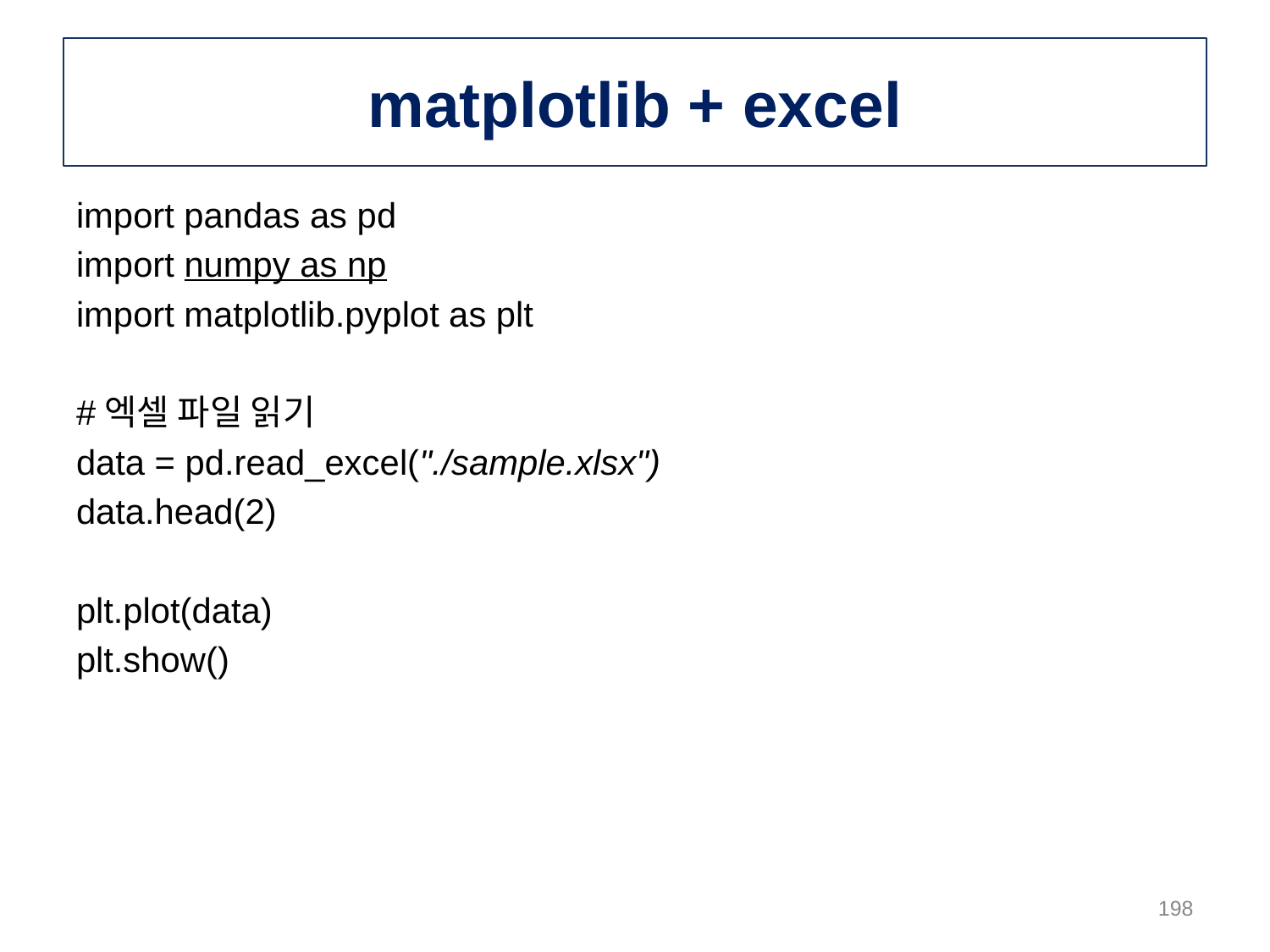

# matplotlib + excel
import pandas as pd
import numpy as np
import matplotlib.pyplot as plt

#엑셀 파일 읽기
data = pd.read_excel("./sample.xlsx")
data.head(2)

plt.plot(data)
plt.show()
198